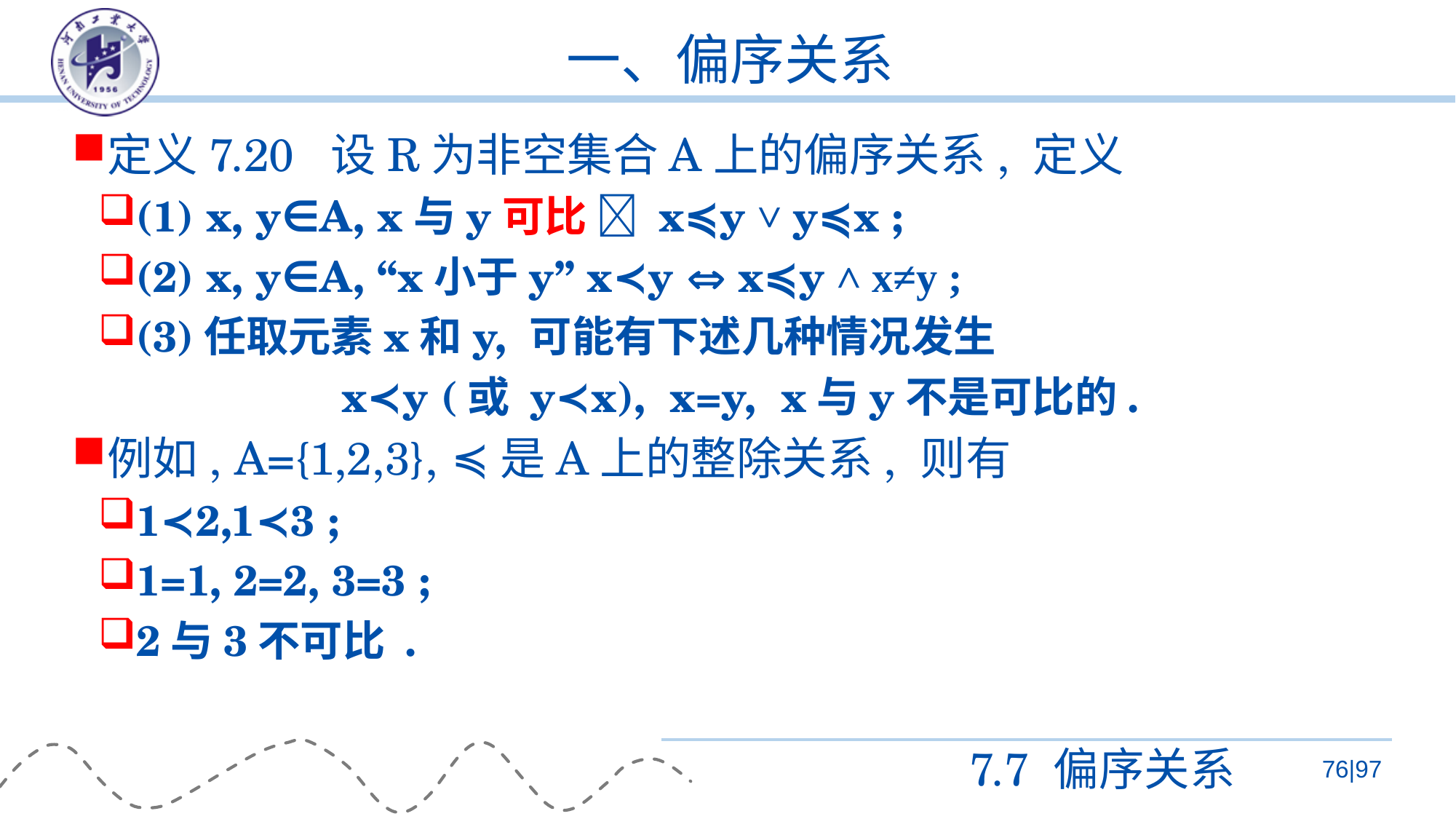

# 一、偏序关系
定义7.20  设R为非空集合A上的偏序关系, 定义
(1) x, y∈A, x与y可比 ⇔ x≼y ˅ y≼x ;
(2) x, y∈A, “x小于y” x≺y ⇔ x≼y ˄ x≠y ;
(3)任取元素x和y, 可能有下述几种情况发生
x≺y (或 y≺x),  x=y,  x与y不是可比的.
例如, A={1,2,3}, ≼是A上的整除关系, 则有
1≺2,1≺3 ;
1=1, 2=2, 3=3 ;
2与3不可比 .
7.7 偏序关系
76|97